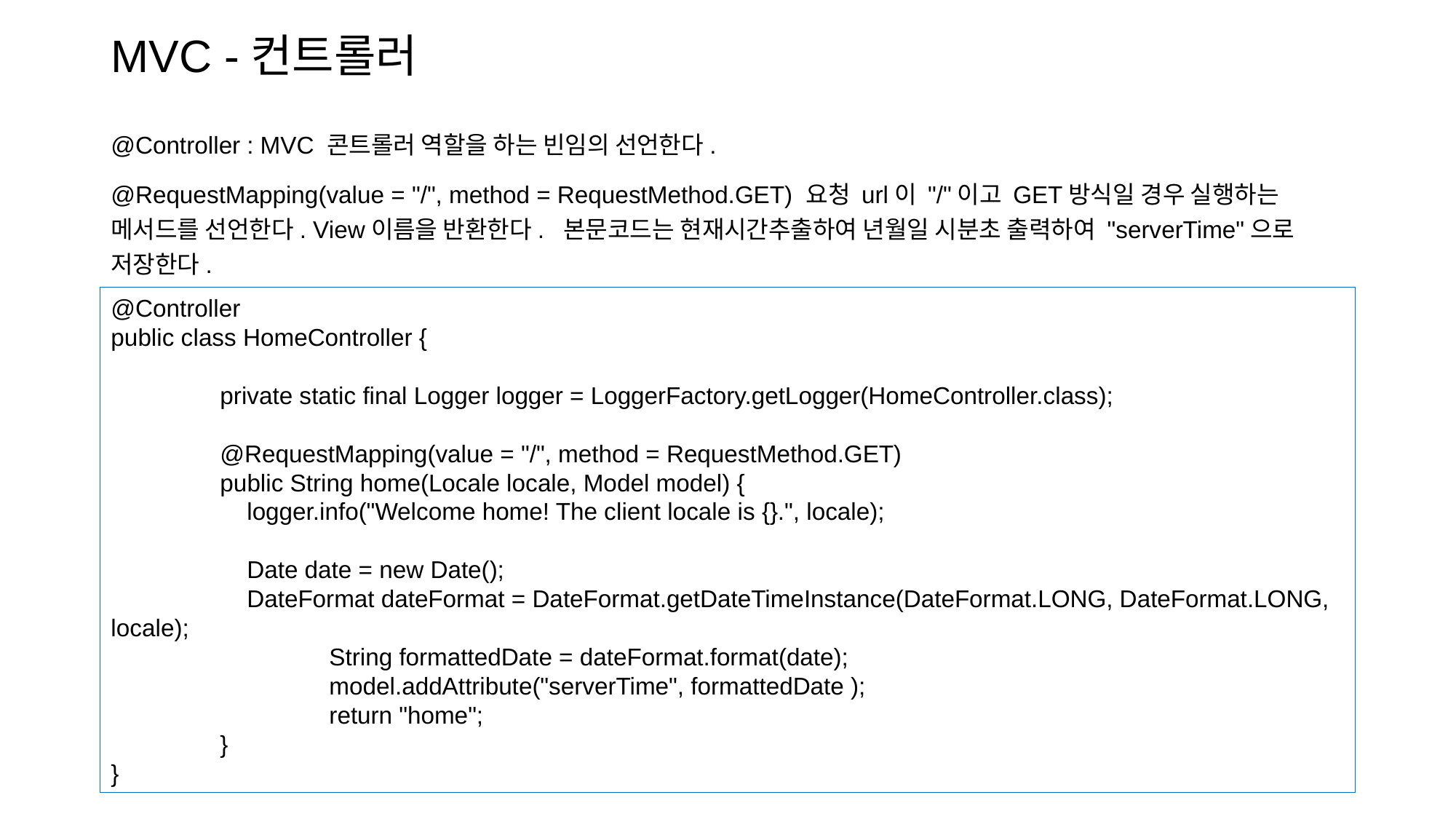

# MVC -컨트롤러
@Controller : MVC 콘트롤러 역할을 하는 빈임의 선언한다.
@RequestMapping(value = "/", method = RequestMethod.GET) 요청 url이 "/"이고 GET방식일 경우 실행하는 메서드를 선언한다. View이름을 반환한다.  본문코드는 현재시간추출하여 년월일 시분초 출력하여 "serverTime"으로 저장한다.
@Controller
public class HomeController {

	private static final Logger logger = LoggerFactory.getLogger(HomeController.class);

	@RequestMapping(value = "/", method = RequestMethod.GET)
	public String home(Locale locale, Model model) {
	    logger.info("Welcome home! The client locale is {}.", locale);

	    Date date = new Date();
	    DateFormat dateFormat = DateFormat.getDateTimeInstance(DateFormat.LONG, DateFormat.LONG, locale);
		String formattedDate = dateFormat.format(date);
		model.addAttribute("serverTime", formattedDate );
		return "home";
	}
}